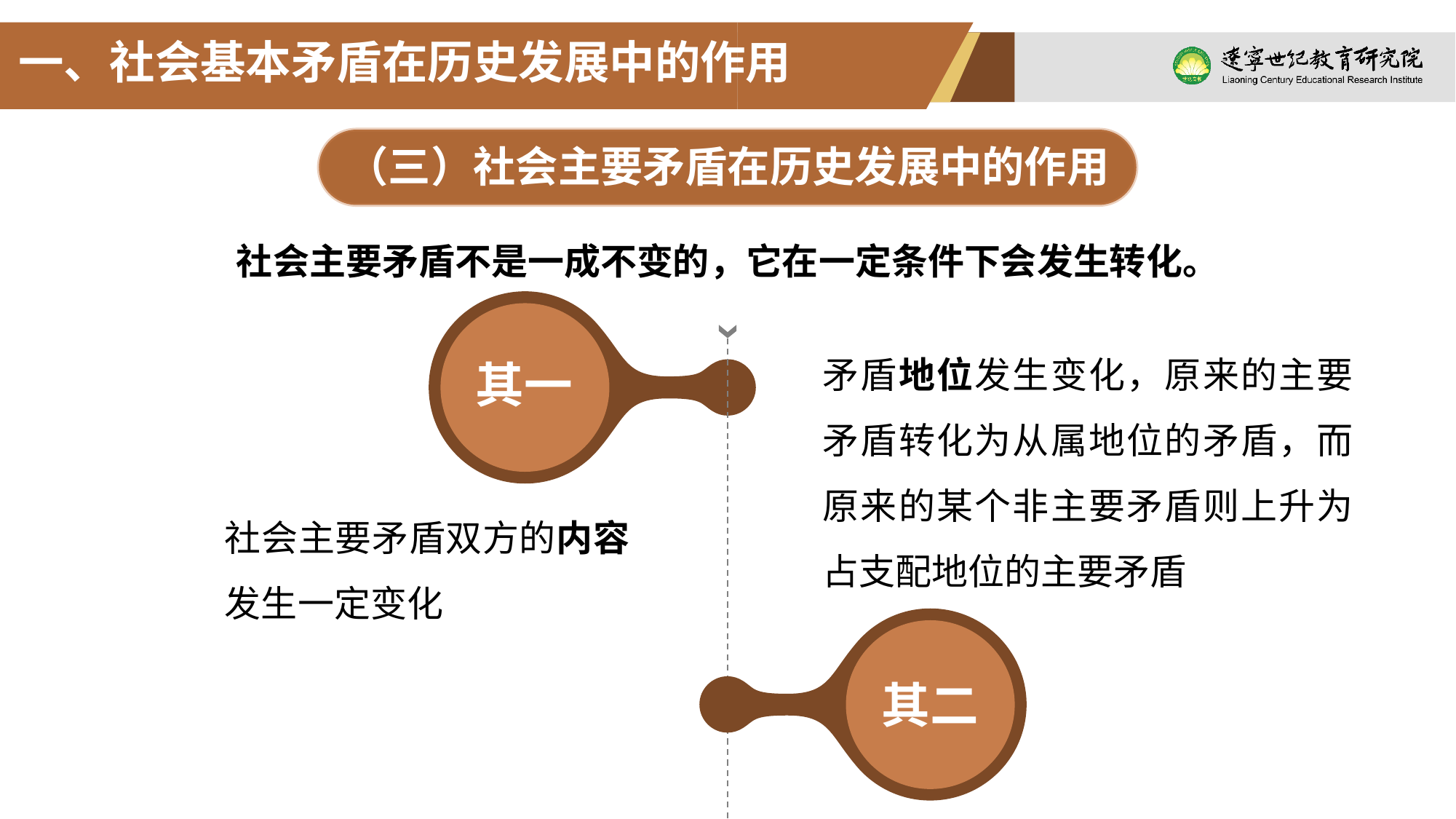

一、社会基本矛盾在历史发展中的作用
（三）社会主要矛盾在历史发展中的作用
社会主要矛盾不是一成不变的，它在一定条件下会发生转化。

矛盾地位发生变化，原来的主要矛盾转化为从属地位的矛盾，而原来的某个非主要矛盾则上升为占支配地位的主要矛盾
其一
社会主要矛盾双方的内容发生一定变化
其二